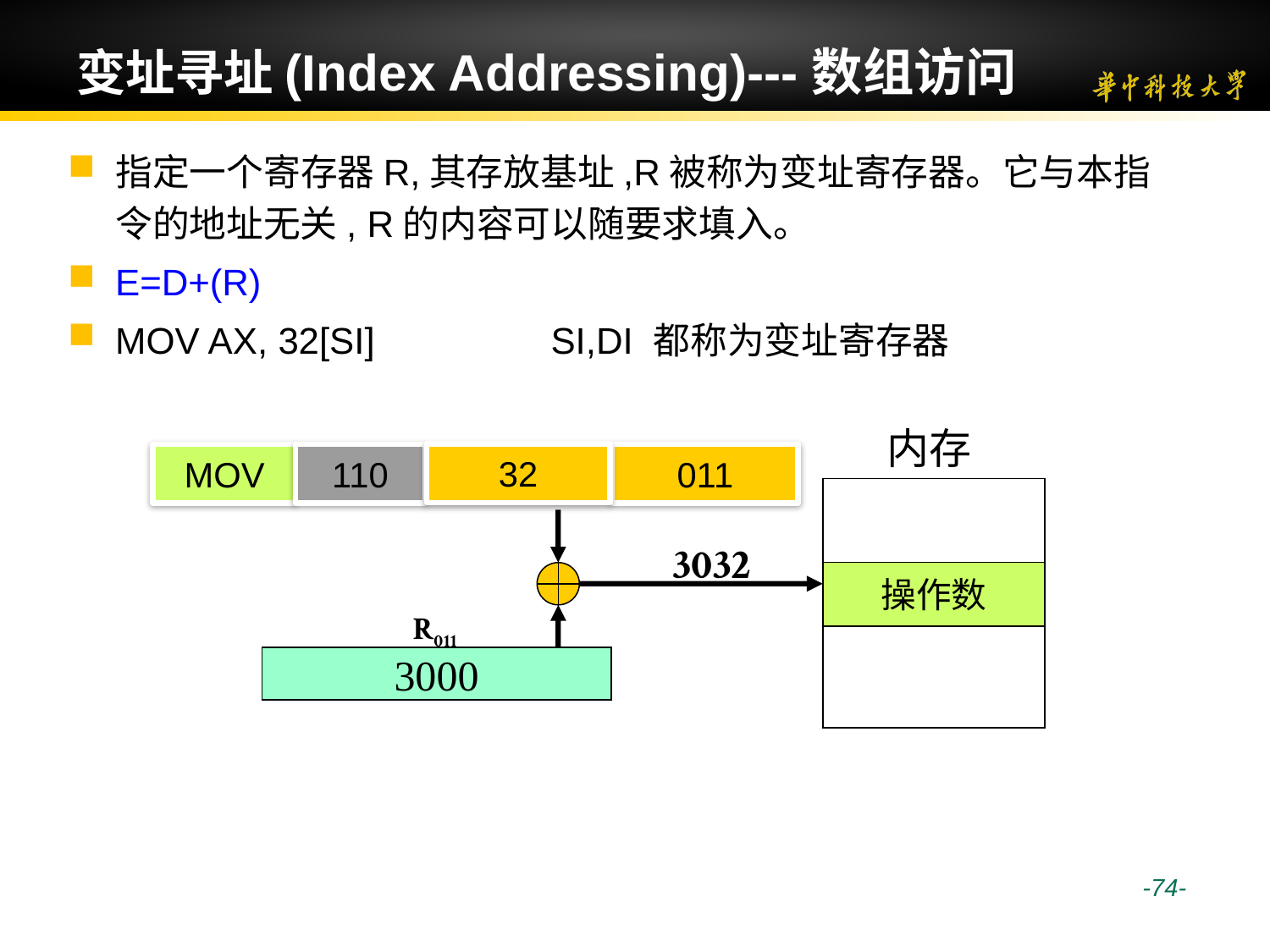

# 变址寻址(Index Addressing)---数组访问
指定一个寄存器R,其存放基址,R被称为变址寄存器。它与本指令的地址无关, R的内容可以随要求填入。
E=D+(R)
MOV AX, 32[SI]                 SI,DI 都称为变址寄存器

内存
32
MOV
  110
011

 3032

操作数

       R011

3000
 -74-